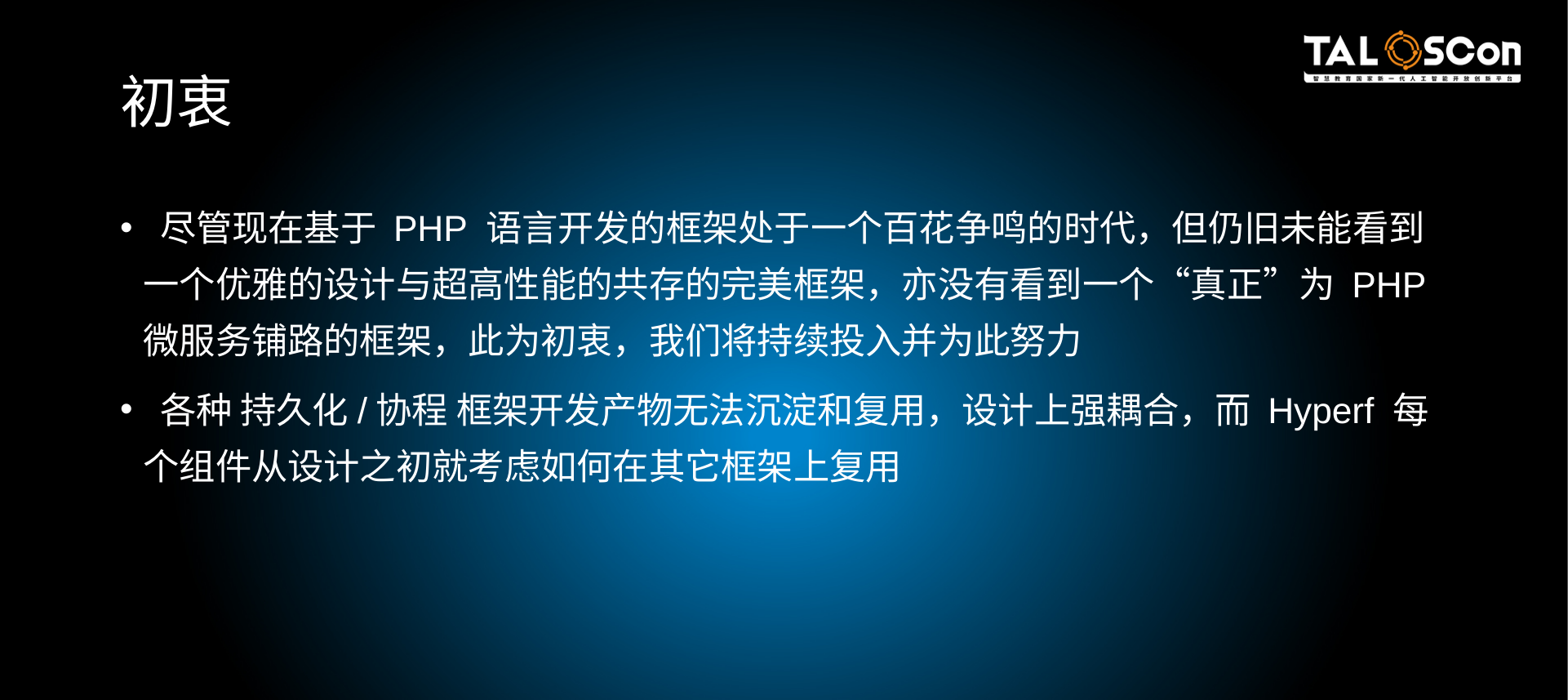

# 初衷
 尽管现在基于 PHP 语言开发的框架处于一个百花争鸣的时代，但仍旧未能看到一个优雅的设计与超高性能的共存的完美框架，亦没有看到一个“真正”为 PHP 微服务铺路的框架，此为初衷，我们将持续投入并为此努力
 各种 持久化/协程 框架开发产物无法沉淀和复用，设计上强耦合，而 Hyperf 每个组件从设计之初就考虑如何在其它框架上复用